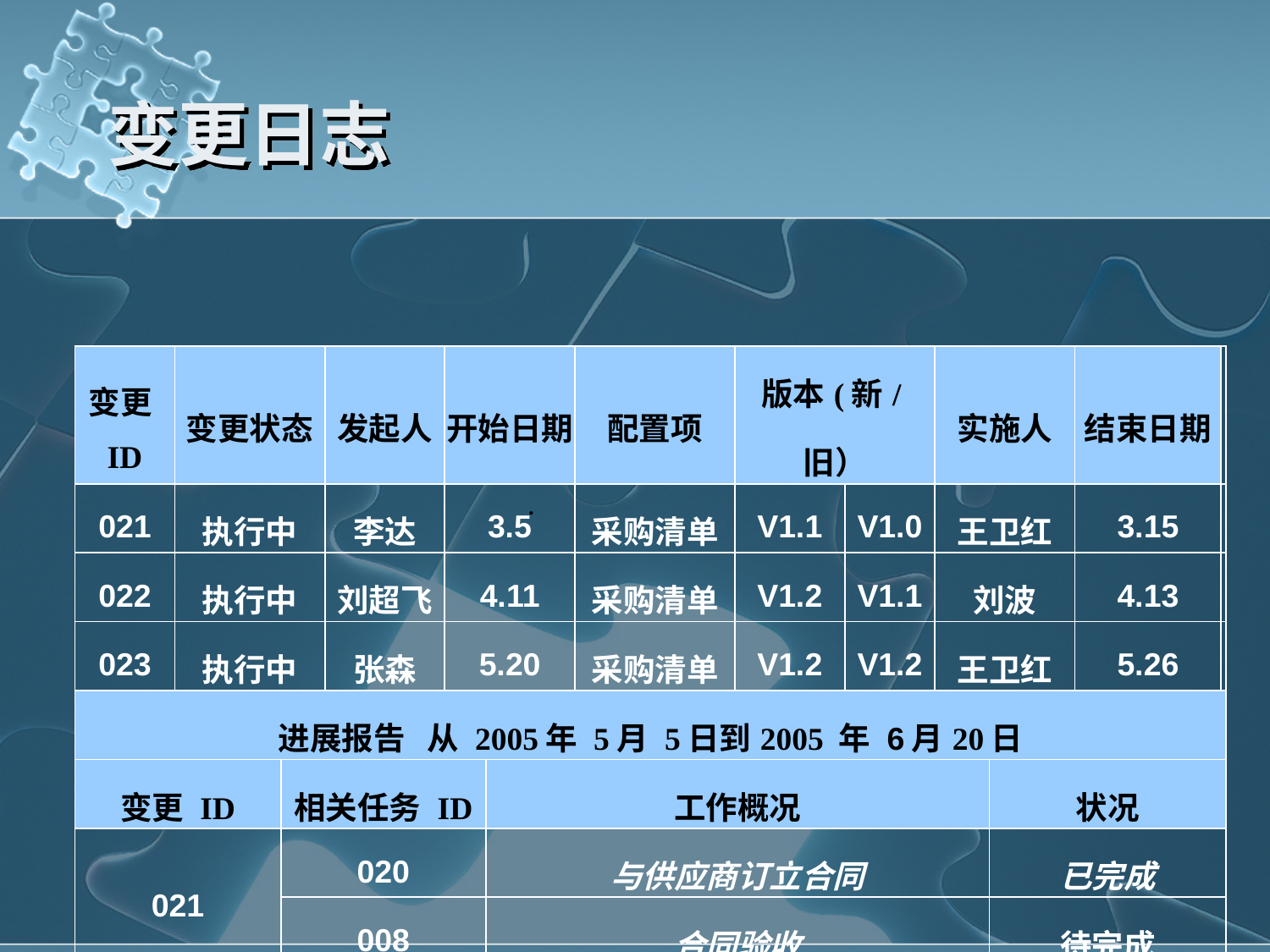

# 变更日志
| 变更ID | 变更状态 |  | 发起人 | 开始日期 |  | 配置项 | 版本(新/旧） |  | 实施人 |  | 结束日期 |  |
| --- | --- | --- | --- | --- | --- | --- | --- | --- | --- | --- | --- | --- |
| 021 | 执行中 |  | 李达 | 3.5 |  | 采购清单 | V1.1 | V1.0 | 王卫红 |  | 3.15 |  |
| 022 | 执行中 |  | 刘超飞 | 4.11 |  | 采购清单 | V1.2 | V1.1 | 刘波 |  | 4.13 |  |
| 023 | 执行中 |  | 张森 | 5.20 |  | 采购清单 | V1.2 | V1.2 | 王卫红 |  | 5.26 |  |
| 进展报告 从 2005年 5月 5日到2005 年 6月20日 |  |  |  |  |  |  |  |  |  |  |  |  |
| 变更 ID |  | 相关任务 ID |  |  | 工作概况 |  |  |  |  | 状况 |  |  |
| 021 |  | 020 |  |  | 与供应商订立合同 |  |  |  |  | 已完成 |  |  |
|  |  | 008 |  |  | 合同验收 |  |  |  |  | 待完成 |  |  |